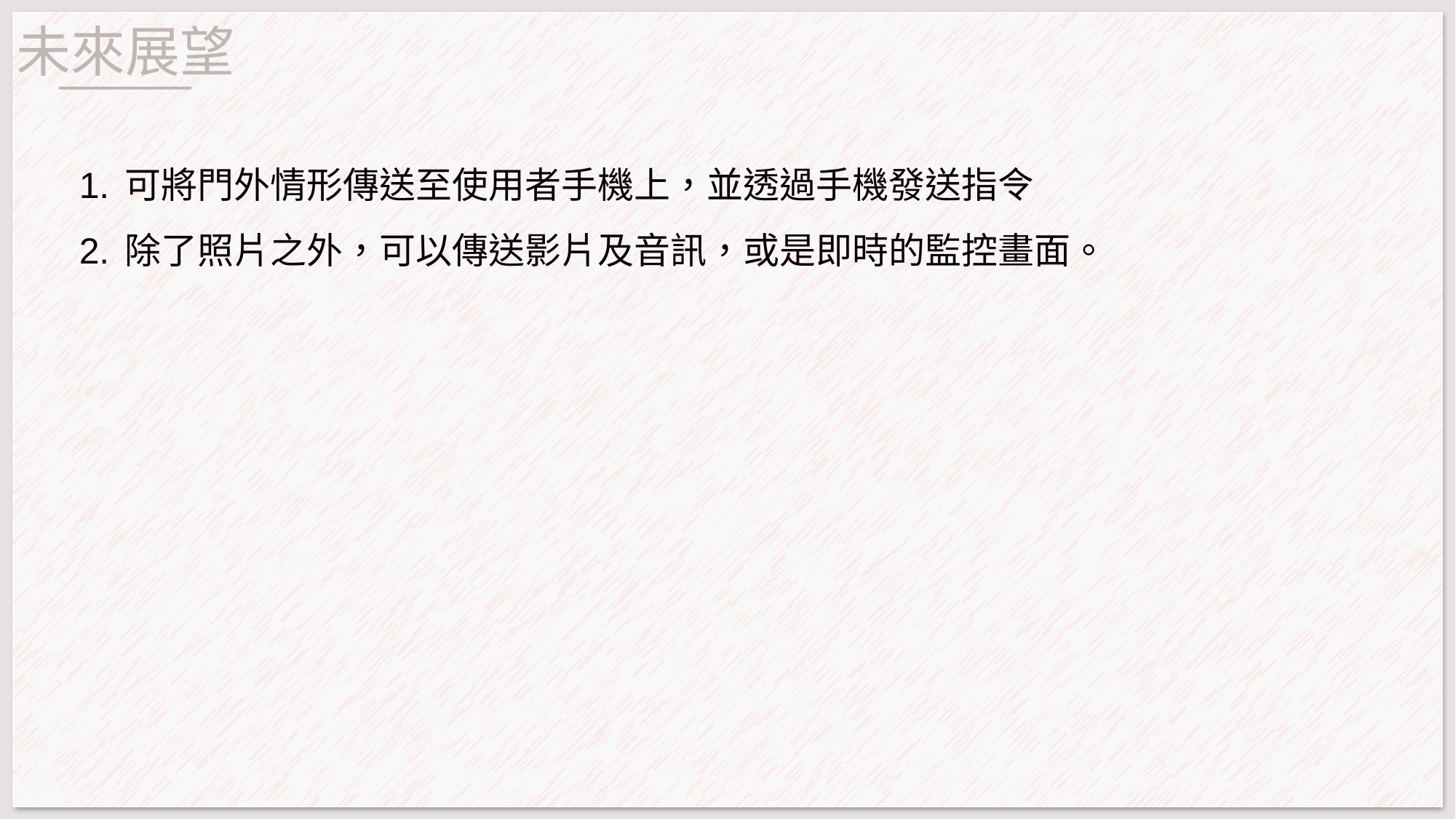

未來展望
可將門外情形傳送至使用者手機上，並透過手機發送指令
除了照片之外，可以傳送影片及音訊，或是即時的監控畫面。